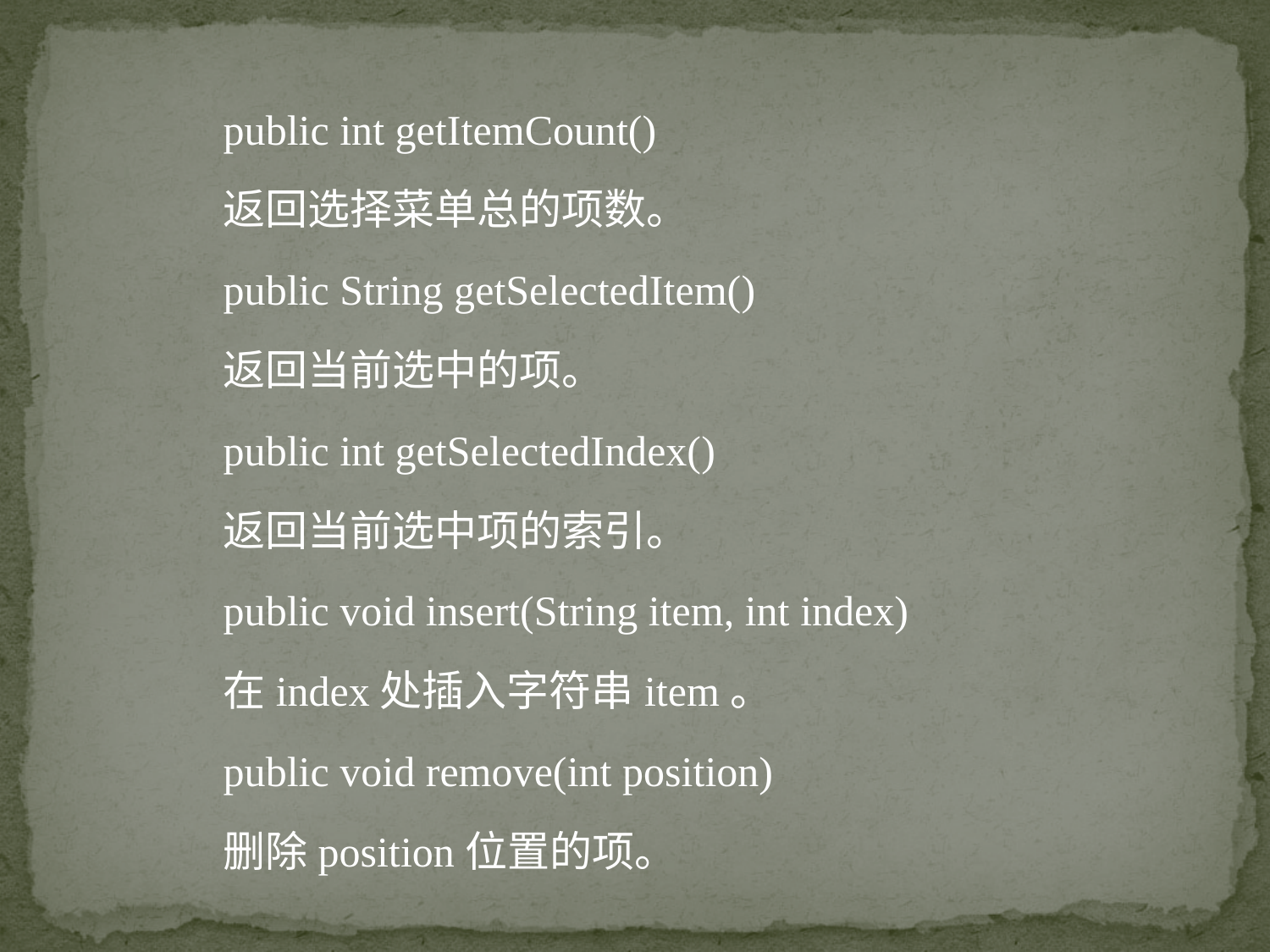

public int getItemCount()
返回选择菜单总的项数。
public String getSelectedItem()
返回当前选中的项。
public int getSelectedIndex()
返回当前选中项的索引。
public void insert(String item, int index)
在index处插入字符串item。
public void remove(int position)
删除position位置的项。